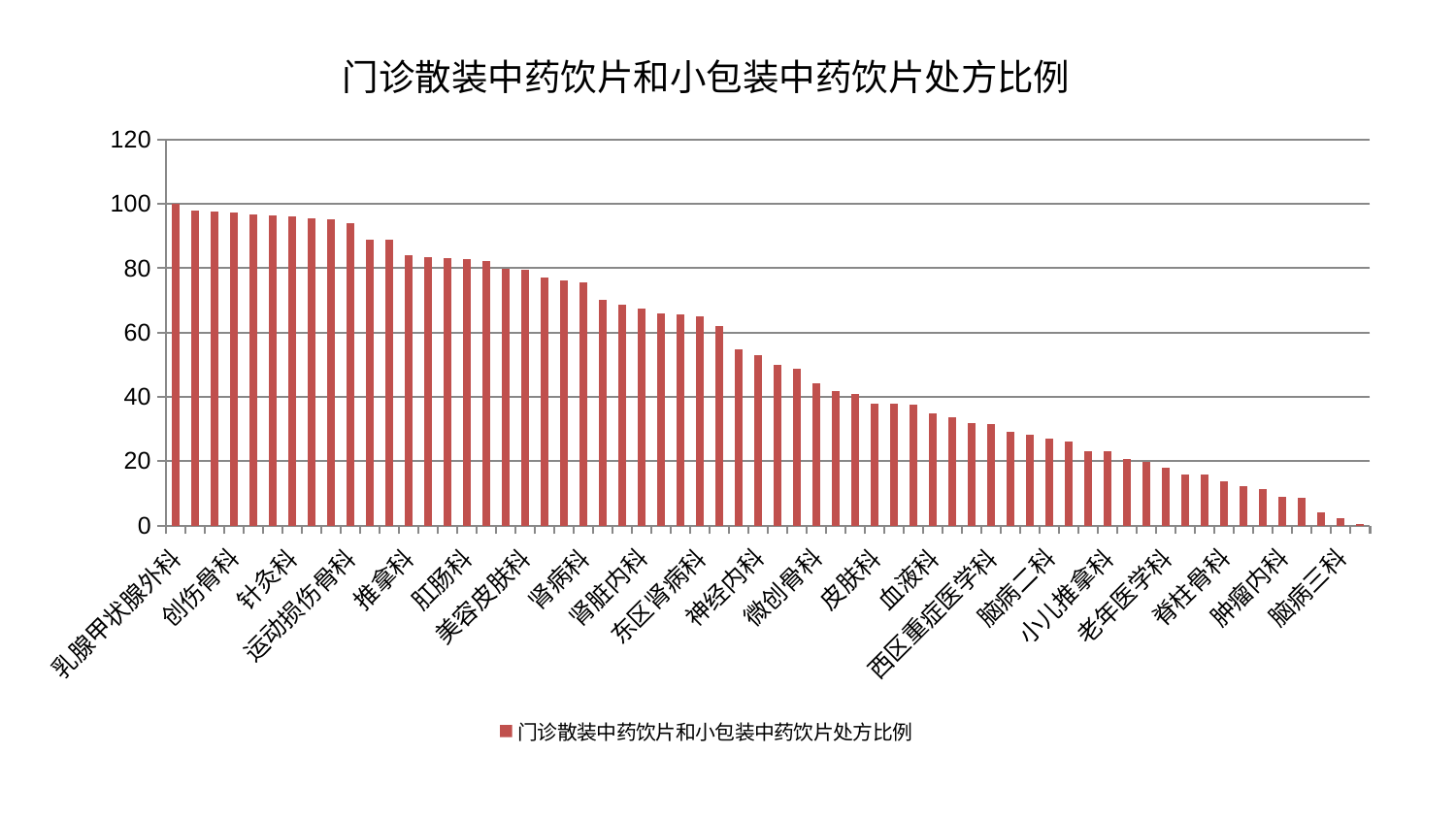

### Chart: 门诊散装中药饮片和小包装中药饮片处方比例

| Category | 门诊散装中药饮片和小包装中药饮片处方比例 |
|---|---|
| 乳腺甲状腺外科 | 100.0 |
| 心病二科 | 97.98493307778537 |
| 肝病科 | 97.73509459658867 |
| 创伤骨科 | 97.31103951650067 |
| 呼吸内科 | 96.78279943898741 |
| 风湿病科 | 96.51350618299841 |
| 针灸科 | 96.25642725108789 |
| 妇科妇二科合并 | 95.43442936274282 |
| 胸外科 | 95.11574357824152 |
| 运动损伤骨科 | 94.13136871085095 |
| 骨科 | 88.82897528793346 |
| 心病一科 | 88.79593502781307 |
| 推拿科 | 84.13325573559717 |
| 康复科 | 83.58171975337922 |
| 脾胃科消化科合并 | 83.0411377563486 |
| 肛肠科 | 82.730396551314 |
| 脾胃病科 | 82.35669420483917 |
| 小儿骨科 | 79.75409449543933 |
| 美容皮肤科 | 79.54663415010224 |
| 关节骨科 | 77.25772750627284 |
| 周围血管科 | 76.27179178790398 |
| 肾病科 | 75.55944199468692 |
| 普通外科 | 70.033532542413 |
| 产科 | 68.52020076441066 |
| 肾脏内科 | 67.55880846741927 |
| 妇科 | 65.85597050776842 |
| 眼科 | 65.69822385757713 |
| 东区肾病科 | 65.08486723588874 |
| 妇二科 | 61.87157942782875 |
| 耳鼻喉科 | 54.63922765841396 |
| 神经内科 | 53.06276049497632 |
| 东区重症医学科 | 49.854733665784664 |
| 中医经典科 | 48.838723114161915 |
| 微创骨科 | 44.17321459118464 |
| 内分泌科 | 41.665962744475785 |
| 中医外治中心 | 40.79855712325402 |
| 皮肤科 | 37.96465653986309 |
| 显微骨科 | 37.783257424681224 |
| 治未病中心 | 37.577961177371975 |
| 血液科 | 34.99023507291912 |
| 口腔科 | 33.74263938477091 |
| 脑病一科 | 31.800574994909002 |
| 西区重症医学科 | 31.384662394114326 |
| 肝胆外科 | 29.16690207852666 |
| 心血管内科 | 28.228856209322984 |
| 脑病二科 | 26.89955784165359 |
| 重症医学科 | 26.100609733689907 |
| 身心医学科 | 22.981378852896412 |
| 小儿推拿科 | 22.94836726136815 |
| 儿科 | 20.562205573266933 |
| 男科 | 19.791630669499916 |
| 老年医学科 | 17.93755046623835 |
| 泌尿外科 | 15.8244198561728 |
| 神经外科 | 15.72418962921409 |
| 脊柱骨科 | 13.85813242454308 |
| 综合内科 | 12.168767008049365 |
| 心病四科 | 11.351270861326434 |
| 肿瘤内科 | 8.796964325015843 |
| 消化内科 | 8.55413190400689 |
| 心病三科 | 4.211519203982728 |
| 脑病三科 | 2.2521796881224354 |
| 医院 | 0.3752 |
65